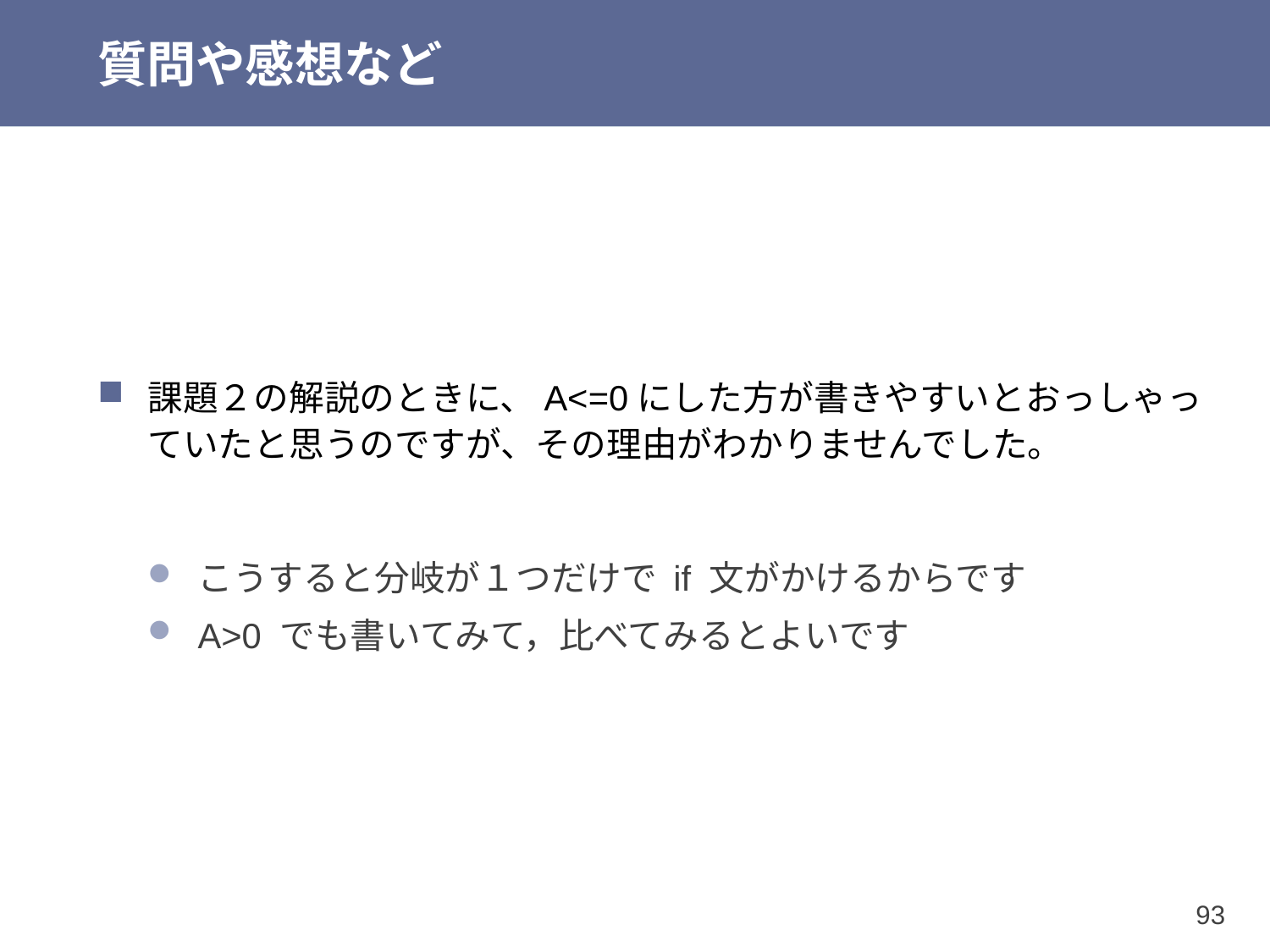

# 質問や感想など
課題２の解説のときに、A<=0にした方が書きやすいとおっしゃっていたと思うのですが、その理由がわかりませんでした。

こうすると分岐が１つだけで if 文がかけるからです
A>0 でも書いてみて，比べてみるとよいです